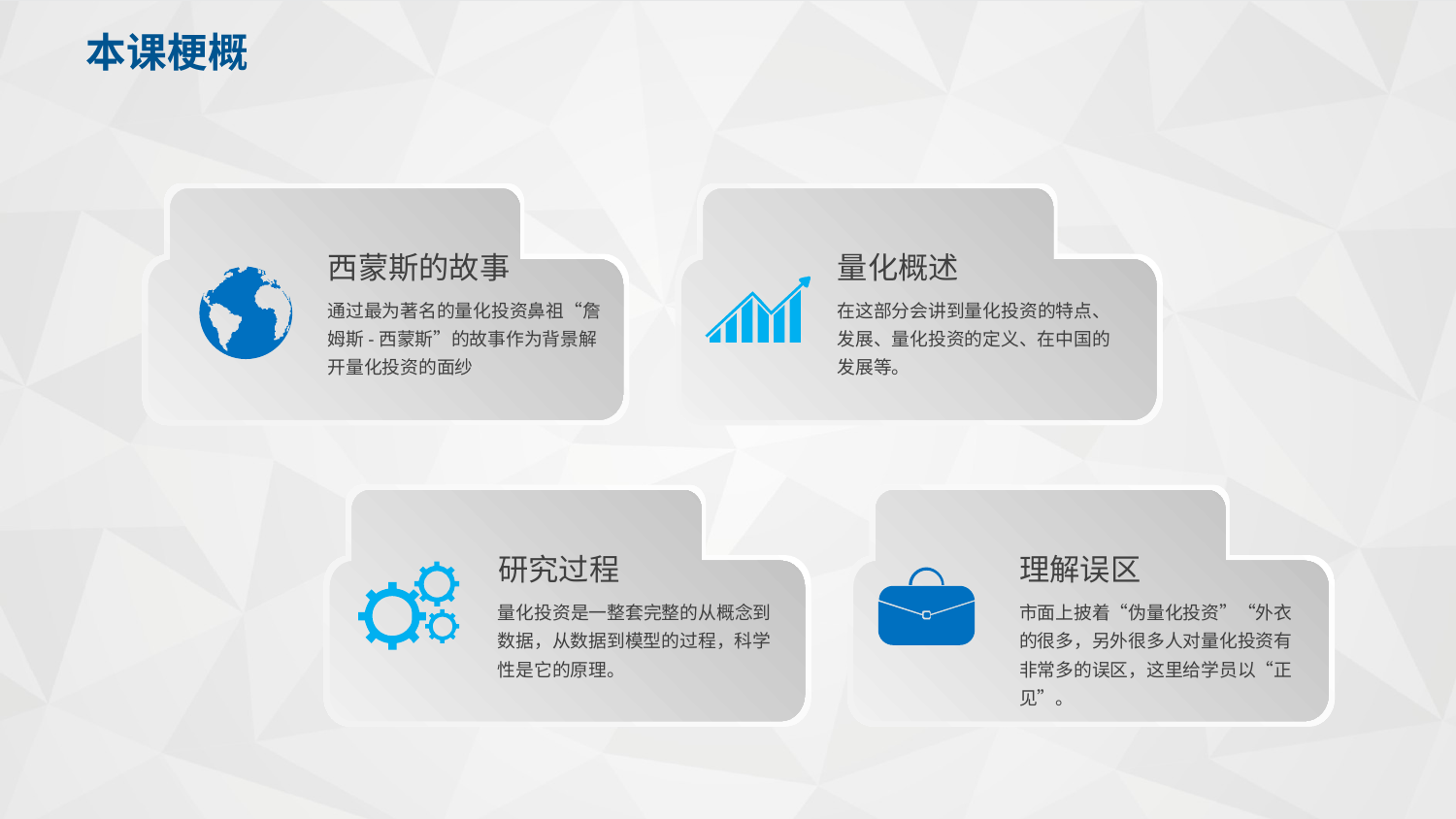

本课梗概

西蒙斯的故事
量化概述

通过最为著名的量化投资鼻祖“詹姆斯-西蒙斯”的故事作为背景解开量化投资的面纱
在这部分会讲到量化投资的特点、发展、量化投资的定义、在中国的发展等。

研究过程
理解误区

量化投资是一整套完整的从概念到数据，从数据到模型的过程，科学性是它的原理。
市面上披着“伪量化投资”“外衣的很多，另外很多人对量化投资有非常多的误区，这里给学员以“正见”。
延迟符